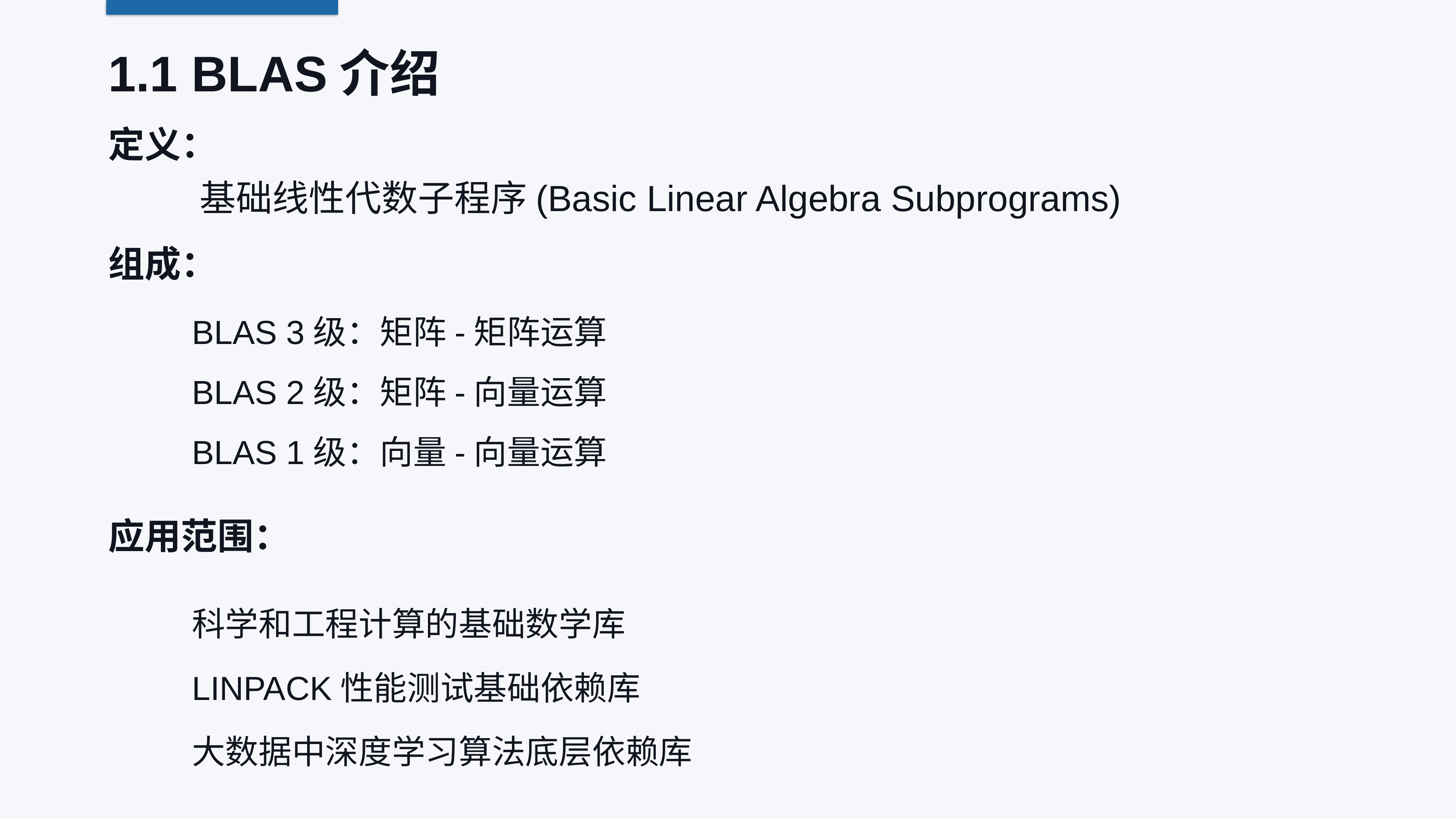

1.1 BLAS介绍
定义：
基础线性代数子程序(Basic Linear Algebra Subprograms)
组成：
BLAS 3级：矩阵-矩阵运算
BLAS 2级：矩阵-向量运算
BLAS 1级：向量-向量运算
应用范围：
科学和工程计算的基础数学库
LINPACK性能测试基础依赖库
大数据中深度学习算法底层依赖库